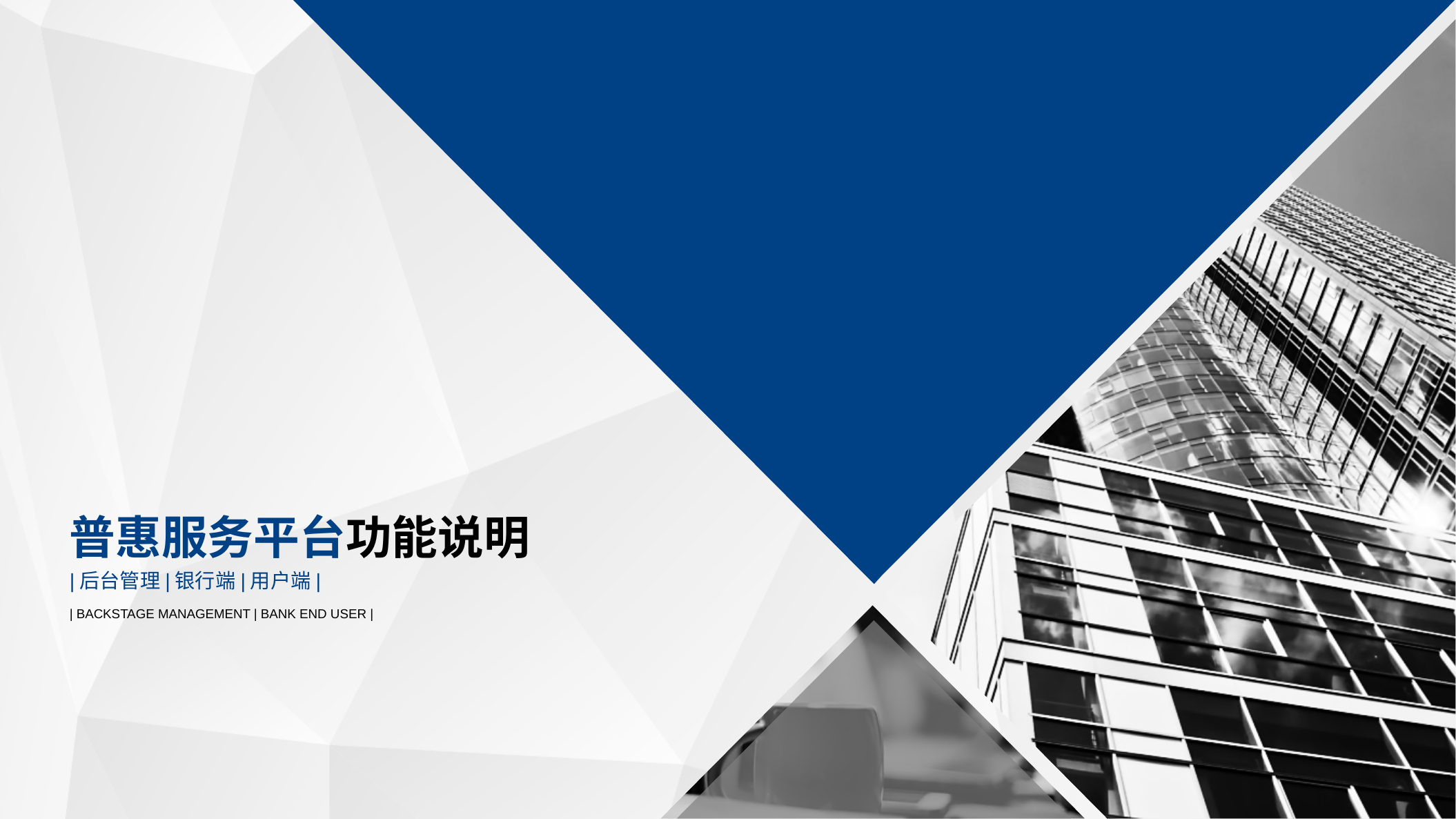

普惠服务平台功能说明
|后台管理|银行端|用户端|
| backstage management | bank end user |